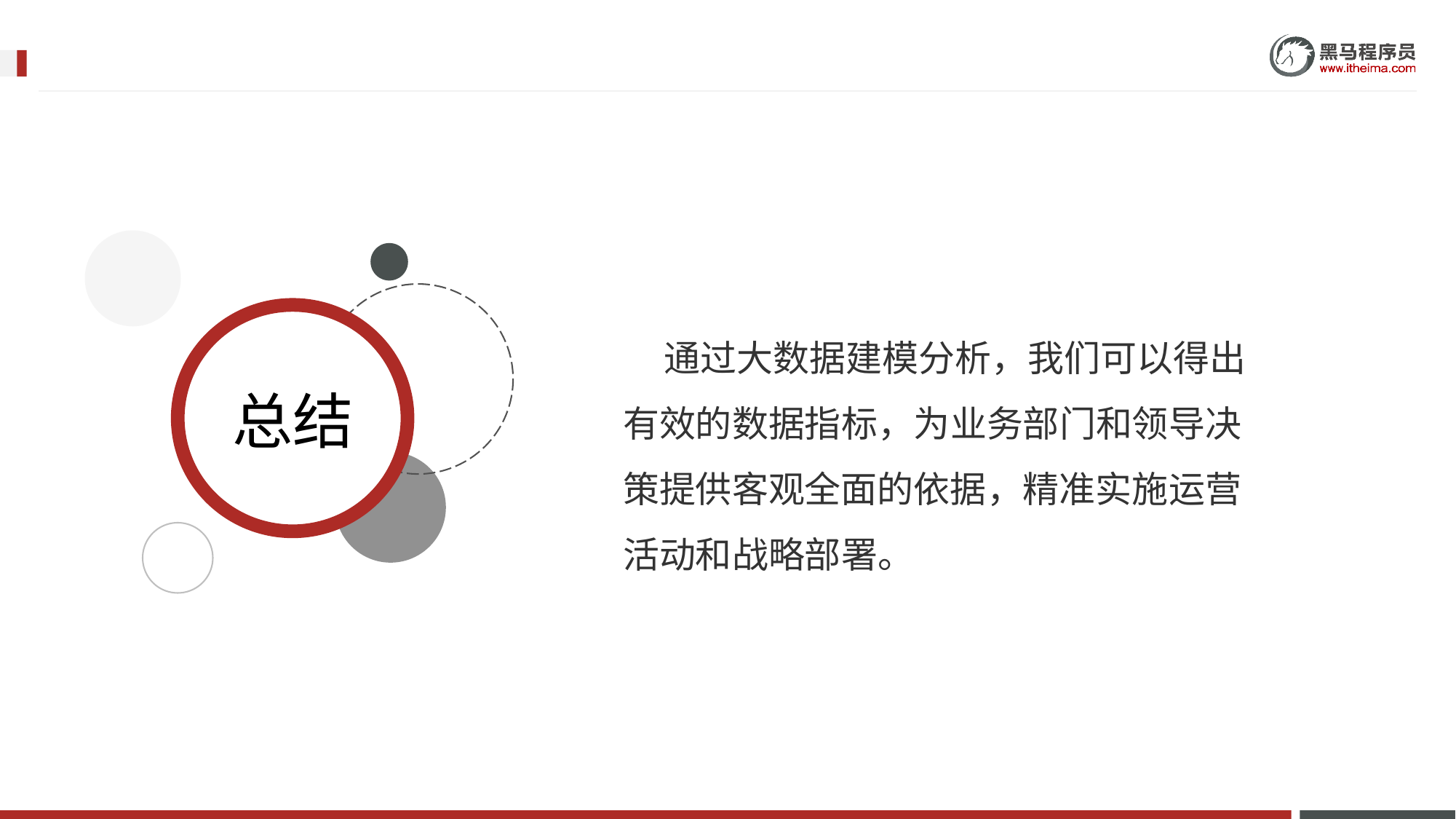

通过大数据建模分析，我们可以得出有效的数据指标，为业务部门和领导决策提供客观全面的依据，精准实施运营活动和战略部署。